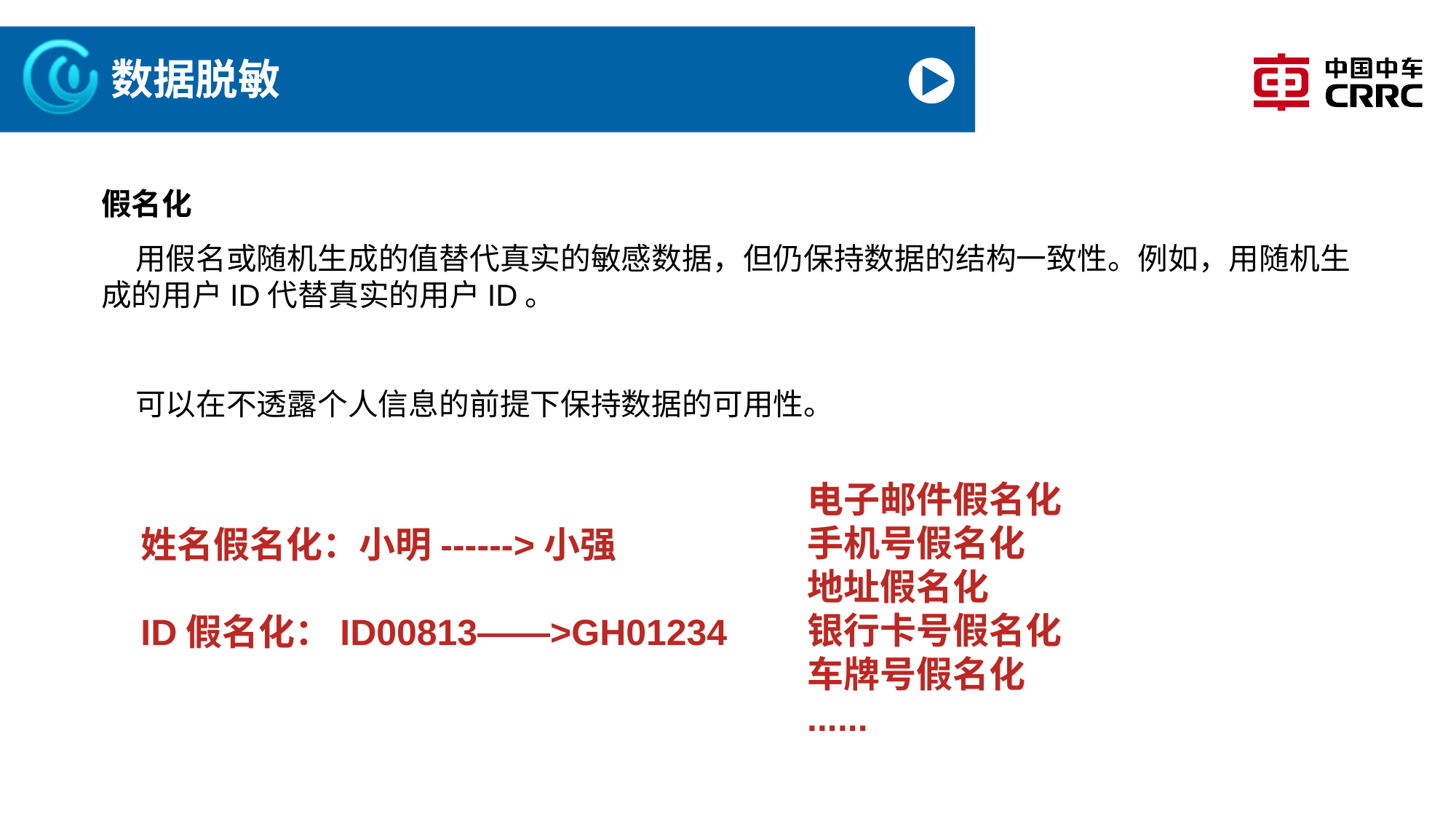

# 数据脱敏
假名化
    用假名或随机生成的值替代真实的敏感数据，但仍保持数据的结构一致性。例如，用随机生成的用户ID代替真实的用户ID。

    可以在不透露个人信息的前提下保持数据的可用性。
电子邮件假名化
手机号假名化
地址假名化
银行卡号假名化
车牌号假名化
......
姓名假名化：小明------>小强

ID假名化：ID00813——>GH01234

71